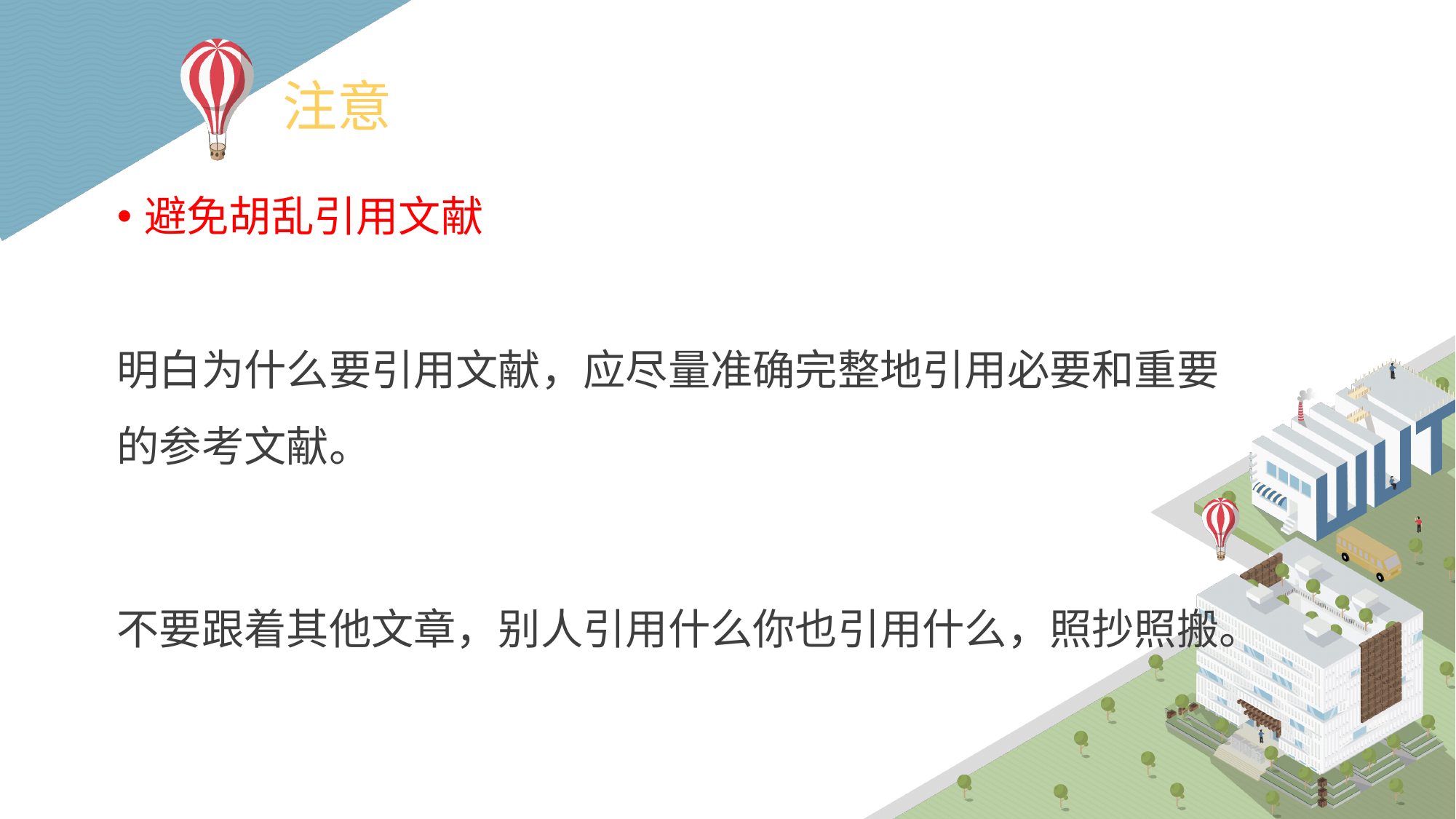

# 注意
避免胡乱引用文献

明白为什么要引用文献，应尽量准确完整地引用必要和重要的参考文献。

不要跟着其他文章，别人引用什么你也引用什么，照抄照搬。